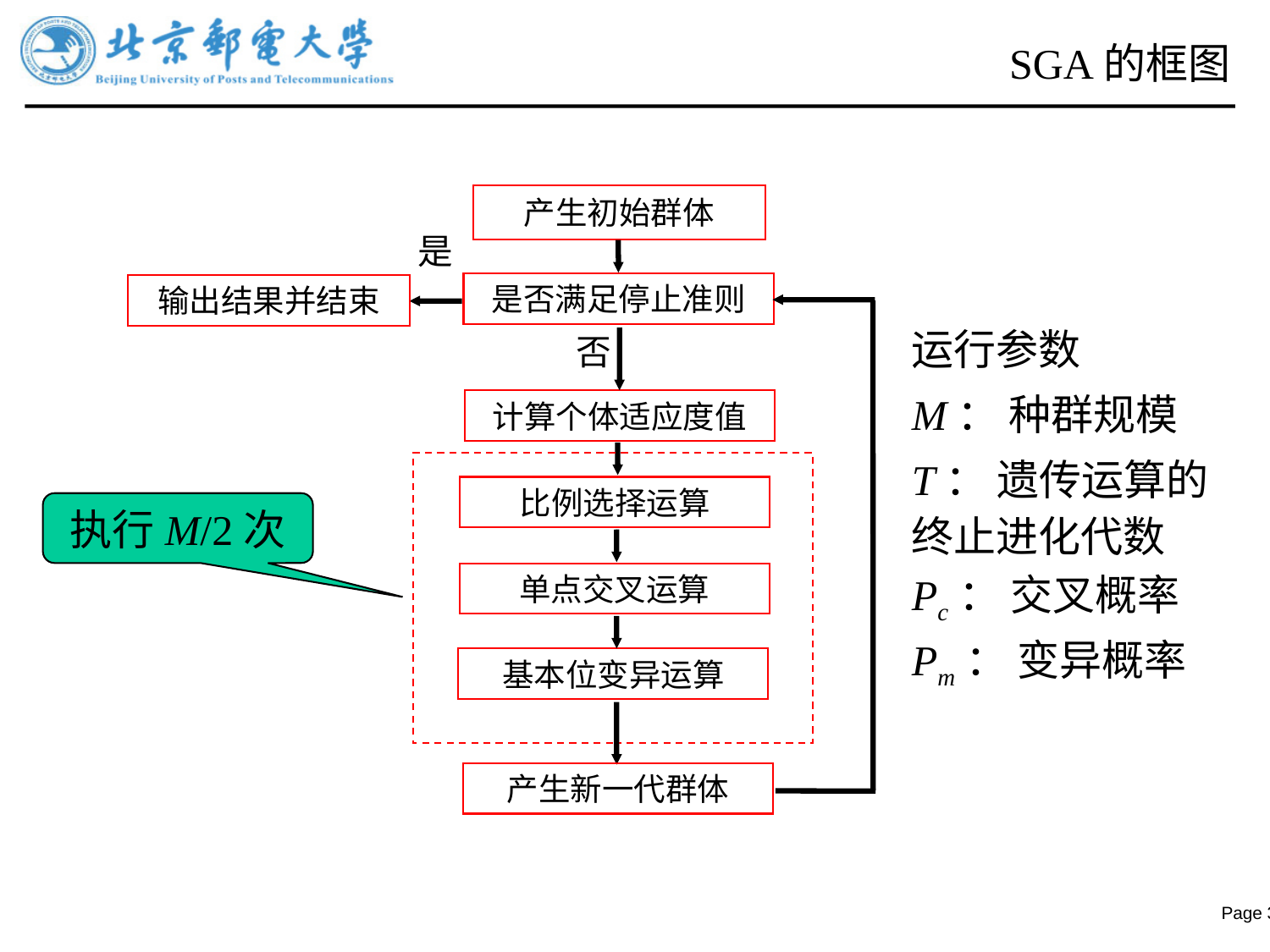

# SGA的框图
产生初始群体
是

是否满足停止准则
输出结果并结束

否

计算个体适应度值

比例选择运算
执行M/2次

单点交叉运算

基本位变异运算

产生新一代群体

运行参数
M： 种群规模
T： 遗传运算的终止进化代数
Pc： 交叉概率
Pm： 变异概率